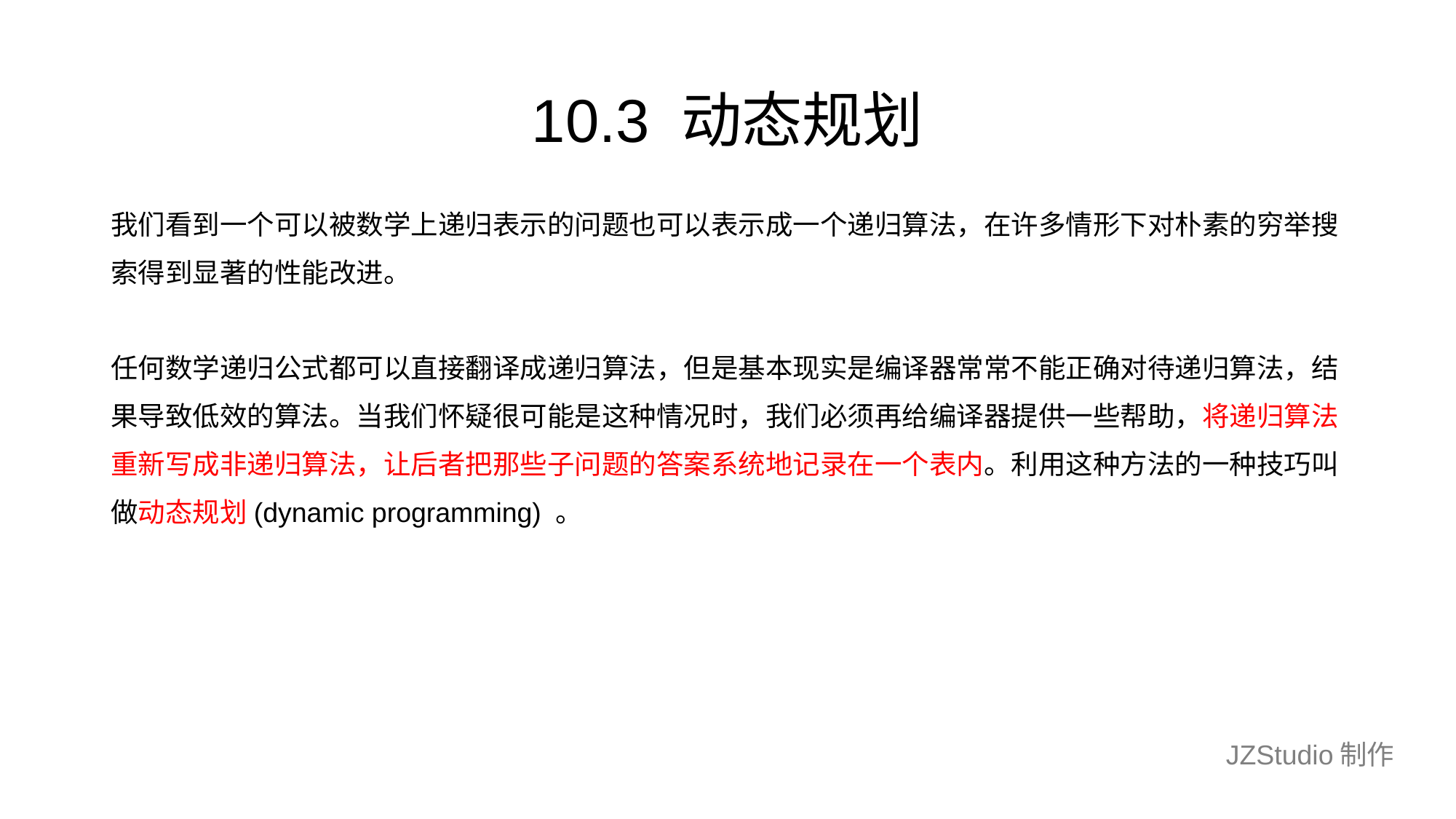

# 10.3 动态规划
我们看到一个可以被数学上递归表示的问题也可以表示成一个递归算法，在许多情形下对朴素的穷举搜
索得到显著的性能改进。

任何数学递归公式都可以直接翻译成递归算法，但是基本现实是编译器常常不能正确对待递归算法，结
果导致低效的算法。当我们怀疑很可能是这种情况时，我们必须再给编译器提供一些帮助，将递归算法
重新写成非递归算法，让后者把那些子问题的答案系统地记录在一个表内。利用这种方法的一种技巧叫
做动态规划(dynamic programming) 。